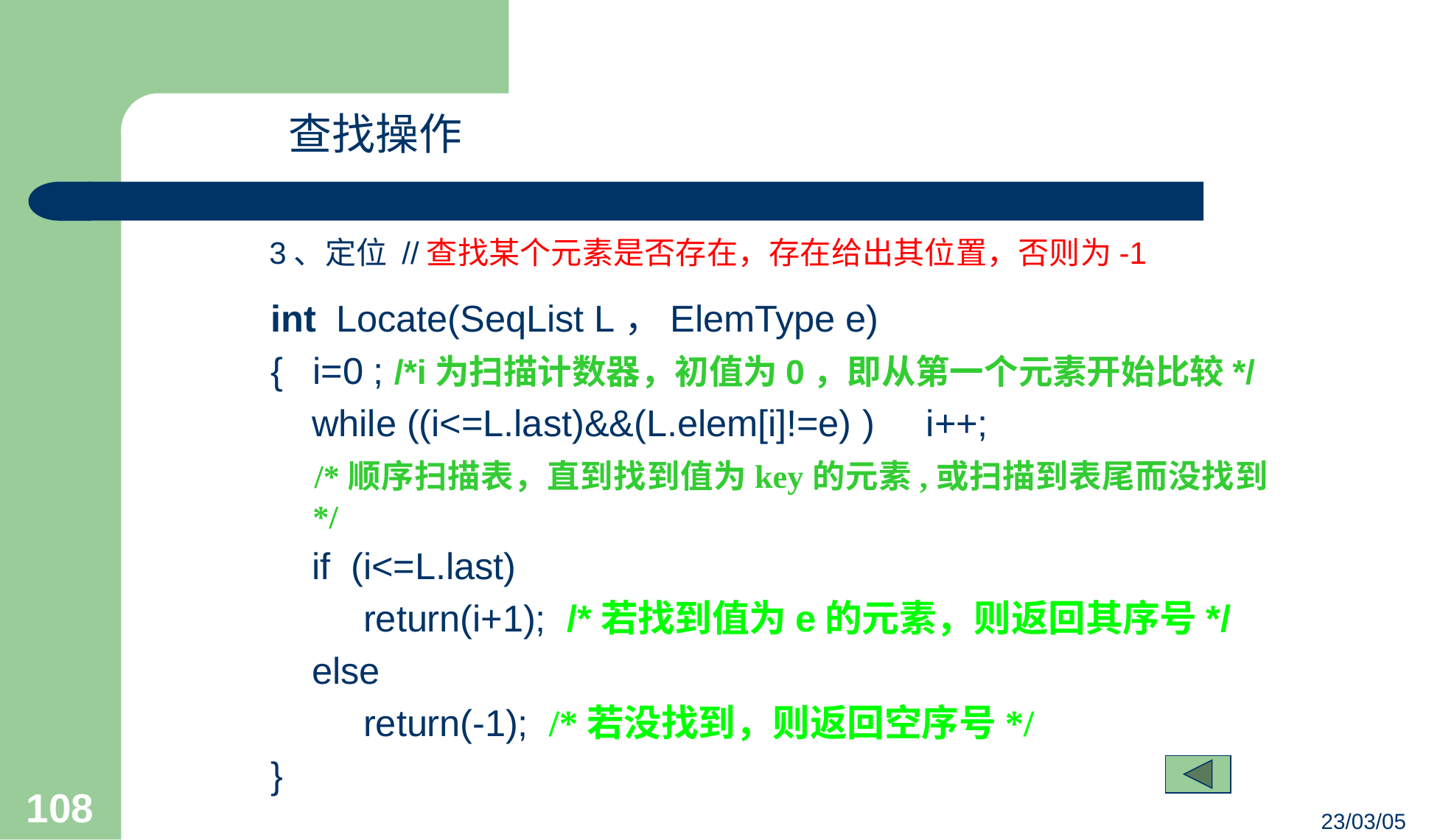

查找操作
3、定位 //查找某个元素是否存在，存在给出其位置，否则为-1
int  Locate(SeqList L，ElemType e)
{	i=0 ; /*i为扫描计数器，初值为0，即从第一个元素开始比较*/
    while ((i<=L.last)&&(L.elem[i]!=e) )     i++;
    /*顺序扫描表，直到找到值为key的元素,或扫描到表尾而没找到*/
    if  (i<=L.last)
         return(i+1);  /*若找到值为e的元素，则返回其序号*/
    else
         return(-1);  /*若没找到，则返回空序号*/
}

108
23/03/05